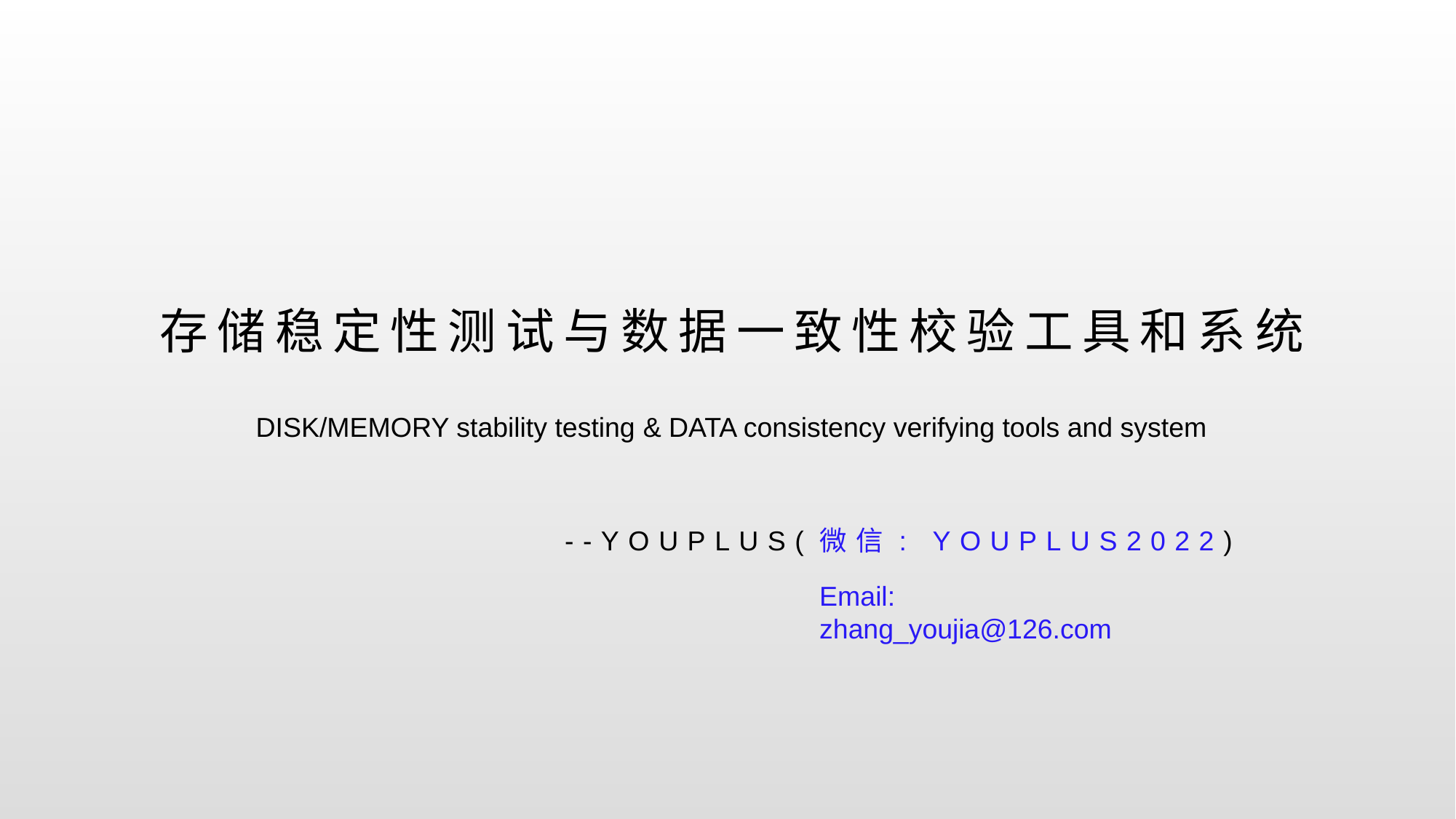

# 存储稳定性测试与数据一致性校验工具和系统
DISK/MEMORY stability testing & DATA consistency verifying tools and system
--YOUPLUS(微信: YOUPLUS2022)
Email: zhang_youjia@126.com